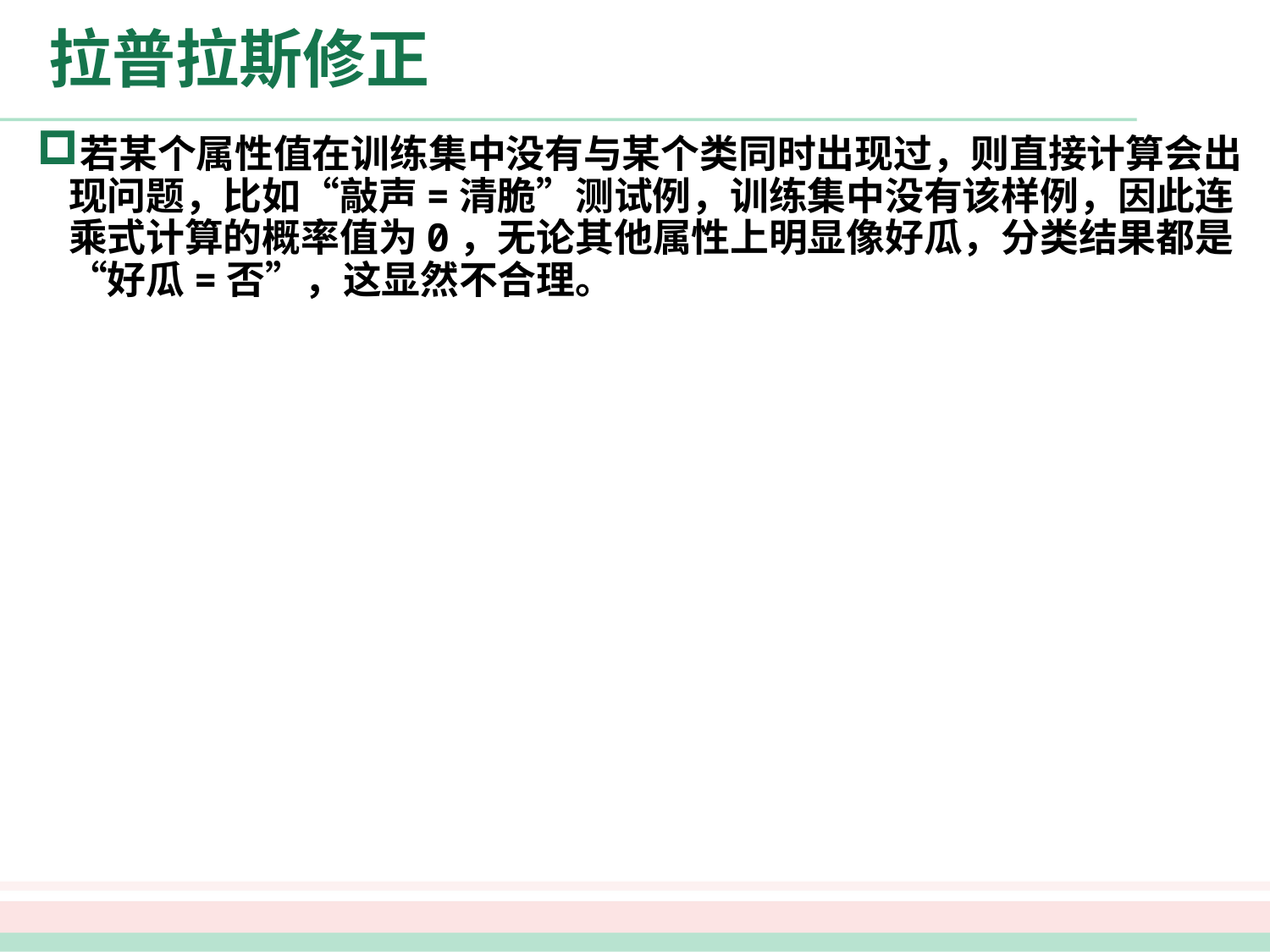

# 拉普拉斯修正
若某个属性值在训练集中没有与某个类同时出现过，则直接计算会出现问题，比如“敲声=清脆”测试例，训练集中没有该样例，因此连乘式计算的概率值为0，无论其他属性上明显像好瓜，分类结果都是“好瓜=否”，这显然不合理。